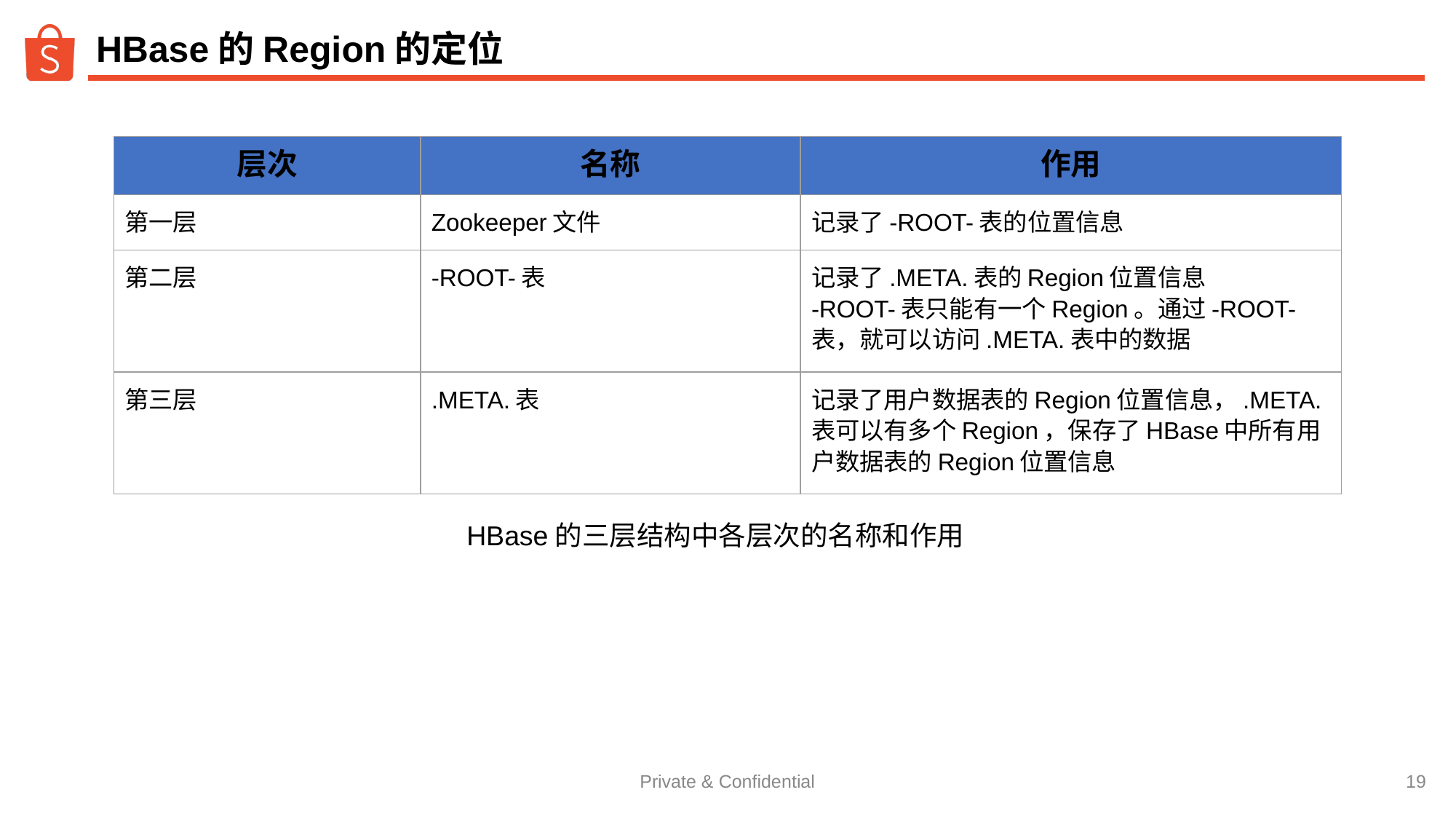

# HBase的Region的定位
| 层次 | 名称 | 作用 |
| --- | --- | --- |
| 第一层 | Zookeeper文件 | 记录了-ROOT-表的位置信息 |
| 第二层 | -ROOT-表 | 记录了.META.表的Region位置信息 -ROOT-表只能有一个Region。通过-ROOT-表，就可以访问.META.表中的数据 |
| 第三层 | .META.表 | 记录了用户数据表的Region位置信息，.META.表可以有多个Region，保存了HBase中所有用户数据表的Region位置信息 |
HBase的三层结构中各层次的名称和作用
19
Private & Confidential